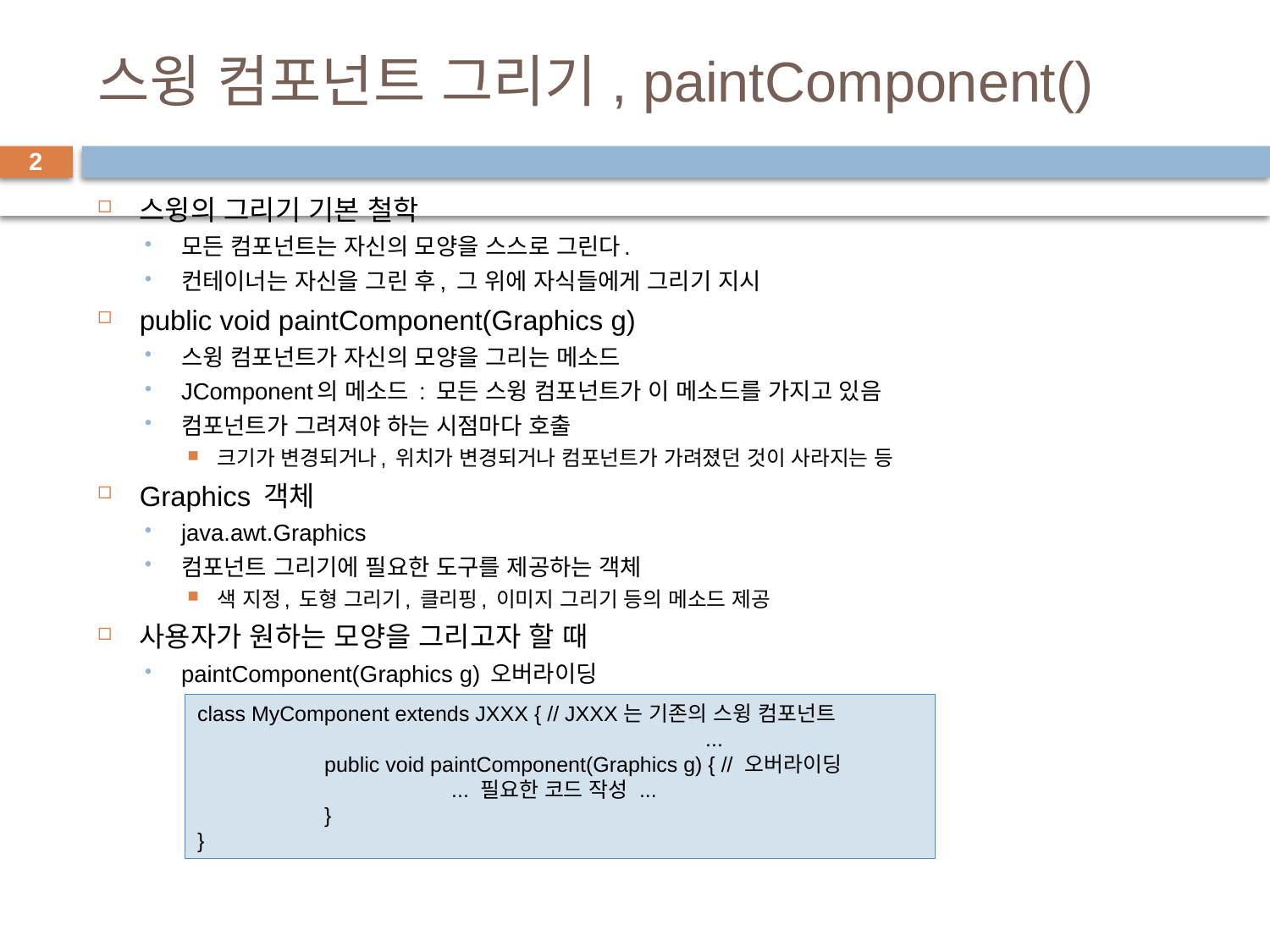

# 스윙 컴포넌트 그리기, paintComponent()
2
스윙의 그리기 기본 철학
모든 컴포넌트는 자신의 모양을 스스로 그린다.
컨테이너는 자신을 그린 후, 그 위에 자식들에게 그리기 지시
public void paintComponent(Graphics g)
스윙 컴포넌트가 자신의 모양을 그리는 메소드
JComponent의 메소드 : 모든 스윙 컴포넌트가 이 메소드를 가지고 있음
컴포넌트가 그려져야 하는 시점마다 호출
크기가 변경되거나, 위치가 변경되거나 컴포넌트가 가려졌던 것이 사라지는 등
Graphics 객체
java.awt.Graphics
컴포넌트 그리기에 필요한 도구를 제공하는 객체
색 지정, 도형 그리기, 클리핑, 이미지 그리기 등의 메소드 제공
사용자가 원하는 모양을 그리고자 할 때
paintComponent(Graphics g) 오버라이딩
class MyComponent extends JXXX { // JXXX는 기존의 스윙 컴포넌트
				...
	public void paintComponent(Graphics g) { // 오버라이딩
		... 필요한 코드 작성 ...
	}
}